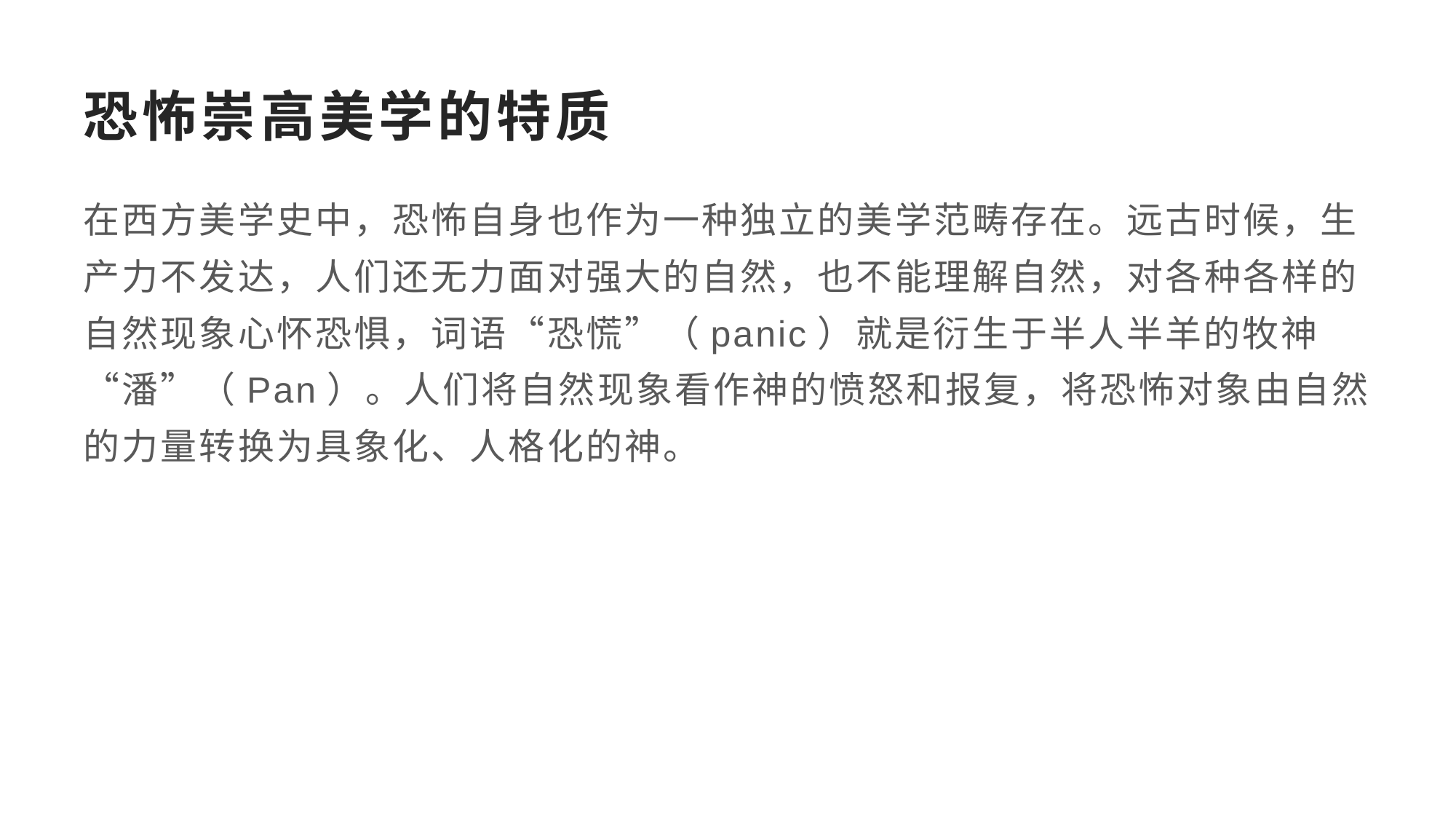

# 恐怖崇高美学的特质
在西方美学史中，恐怖自身也作为一种独立的美学范畴存在。远古时候，生产力不发达，人们还无力面对强大的自然，也不能理解自然，对各种各样的自然现象心怀恐惧，词语“恐慌”（panic）就是衍生于半人半羊的牧神“潘”（Pan）。人们将自然现象看作神的愤怒和报复，将恐怖对象由自然的力量转换为具象化、人格化的神。